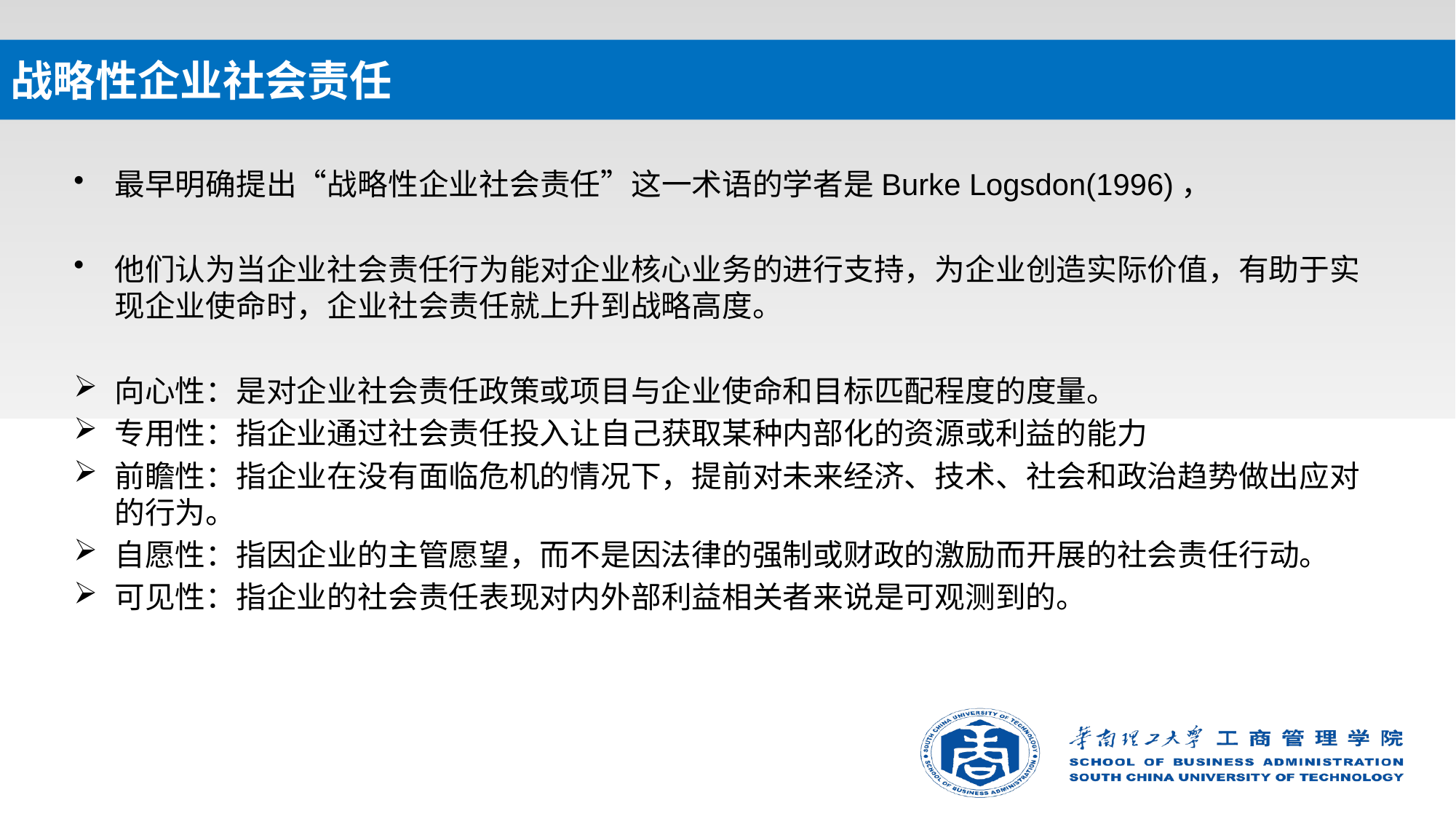

# 战略性企业社会责任
最早明确提出“战略性企业社会责任”这一术语的学者是Burke Logsdon(1996)，

他们认为当企业社会责任行为能对企业核心业务的进行支持，为企业创造实际价值，有助于实现企业使命时，企业社会责任就上升到战略高度。

向心性：是对企业社会责任政策或项目与企业使命和目标匹配程度的度量。
专用性：指企业通过社会责任投入让自己获取某种内部化的资源或利益的能力
前瞻性：指企业在没有面临危机的情况下，提前对未来经济、技术、社会和政治趋势做出应对的行为。
自愿性：指因企业的主管愿望，而不是因法律的强制或财政的激励而开展的社会责任行动。
可见性：指企业的社会责任表现对内外部利益相关者来说是可观测到的。